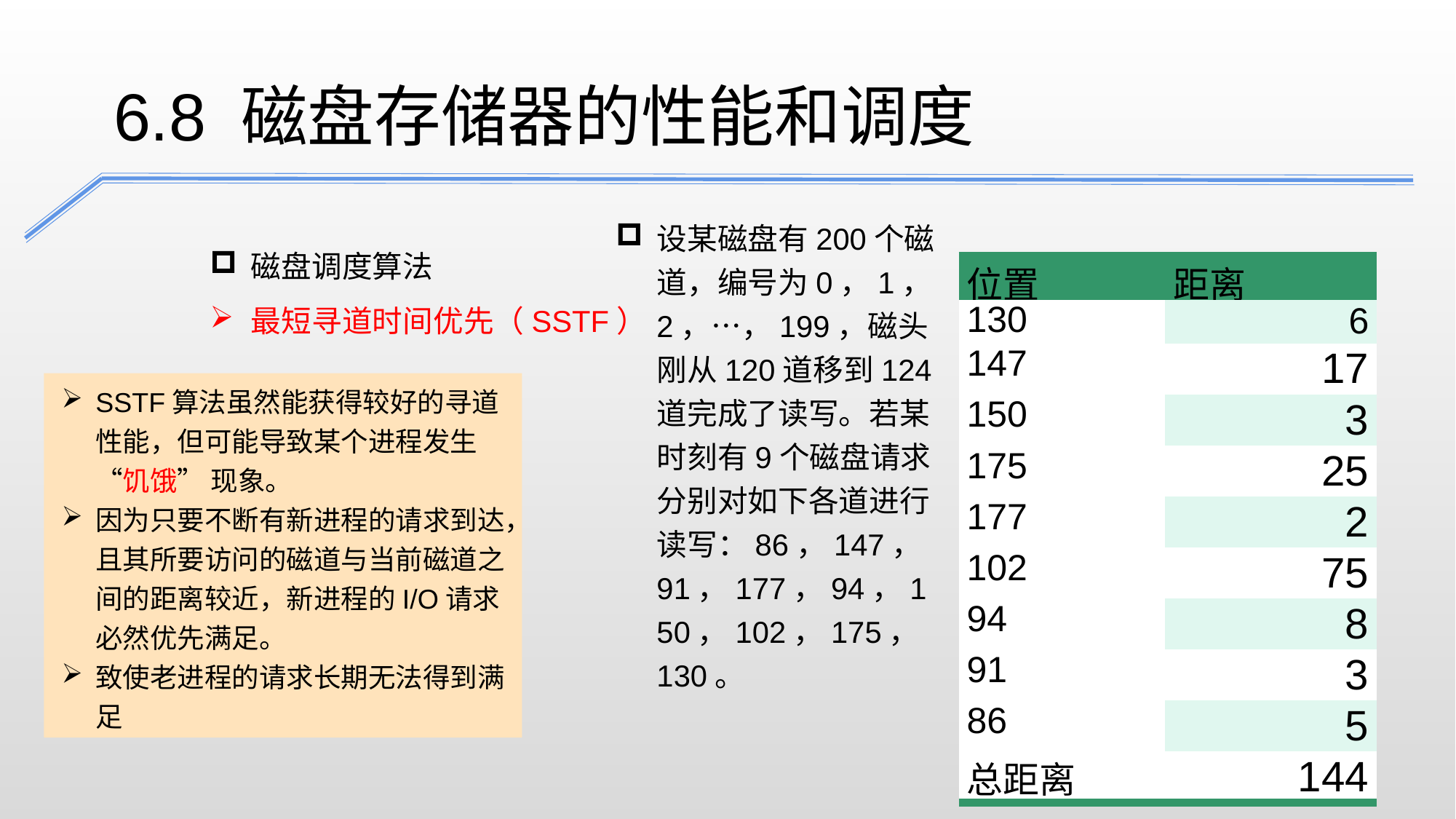

6.8 磁盘存储器的性能和调度
设某磁盘有200个磁道，编号为0，1，2，…，199，磁头刚从120道移到124道完成了读写。若某时刻有9个磁盘请求分别对如下各道进行读写：86，147，91，177，94，150，102，175，130。
磁盘调度算法
最短寻道时间优先（SSTF）

| 位置 | 距离 |
| --- | --- |
| 130 | 6 |
| 147 | 17 |
| 150 | 3 |
| 175 | 25 |
| 177 | 2 |
| 102 | 75 |
| 94 | 8 |
| 91 | 3 |
| 86 | 5 |
| 总距离 | 144 |
SSTF算法虽然能获得较好的寻道性能，但可能导致某个进程发生“饥饿” 现象。
因为只要不断有新进程的请求到达，且其所要访问的磁道与当前磁道之间的距离较近，新进程的I/O请求必然优先满足。
致使老进程的请求长期无法得到满足